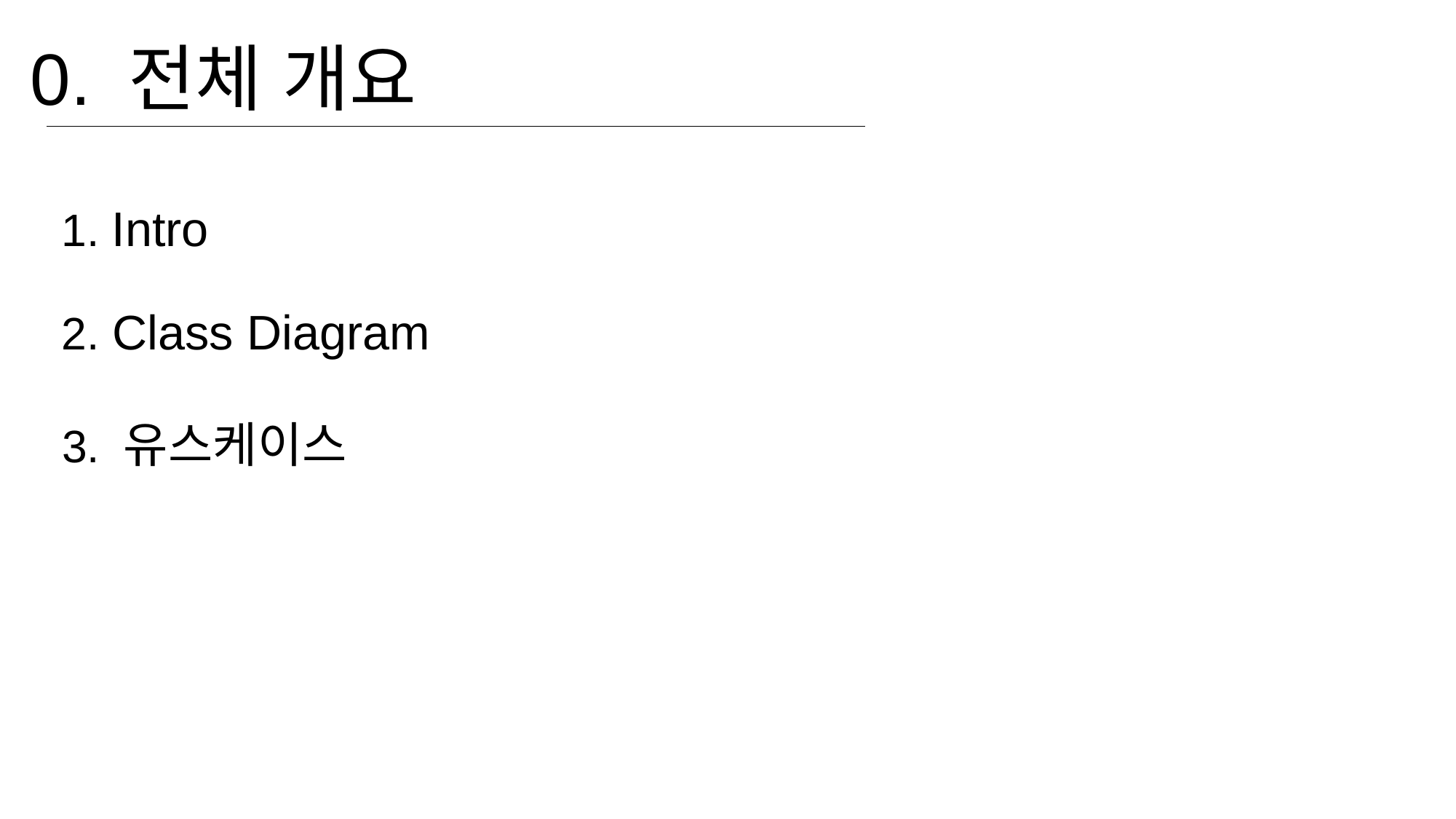

0. 전체 개요
1. Intro
2. Class Diagram
3. 유스케이스